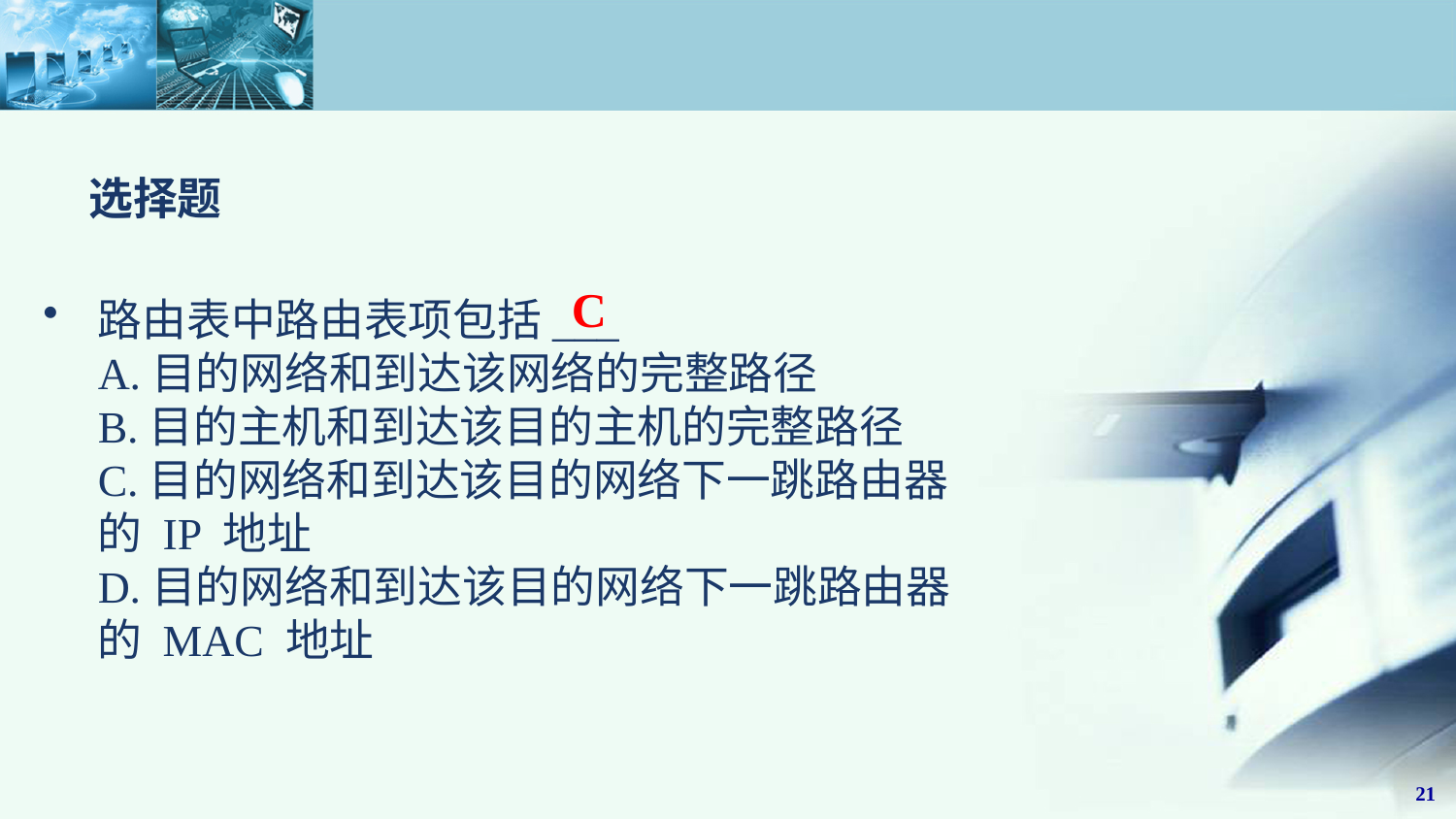

# 选择题
C
路由表中路由表项包括___
A.目的网络和到达该网络的完整路径
B.目的主机和到达该目的主机的完整路径
C.目的网络和到达该目的网络下一跳路由器的 IP 地址
D.目的网络和到达该目的网络下一跳路由器的 MAC 地址
21